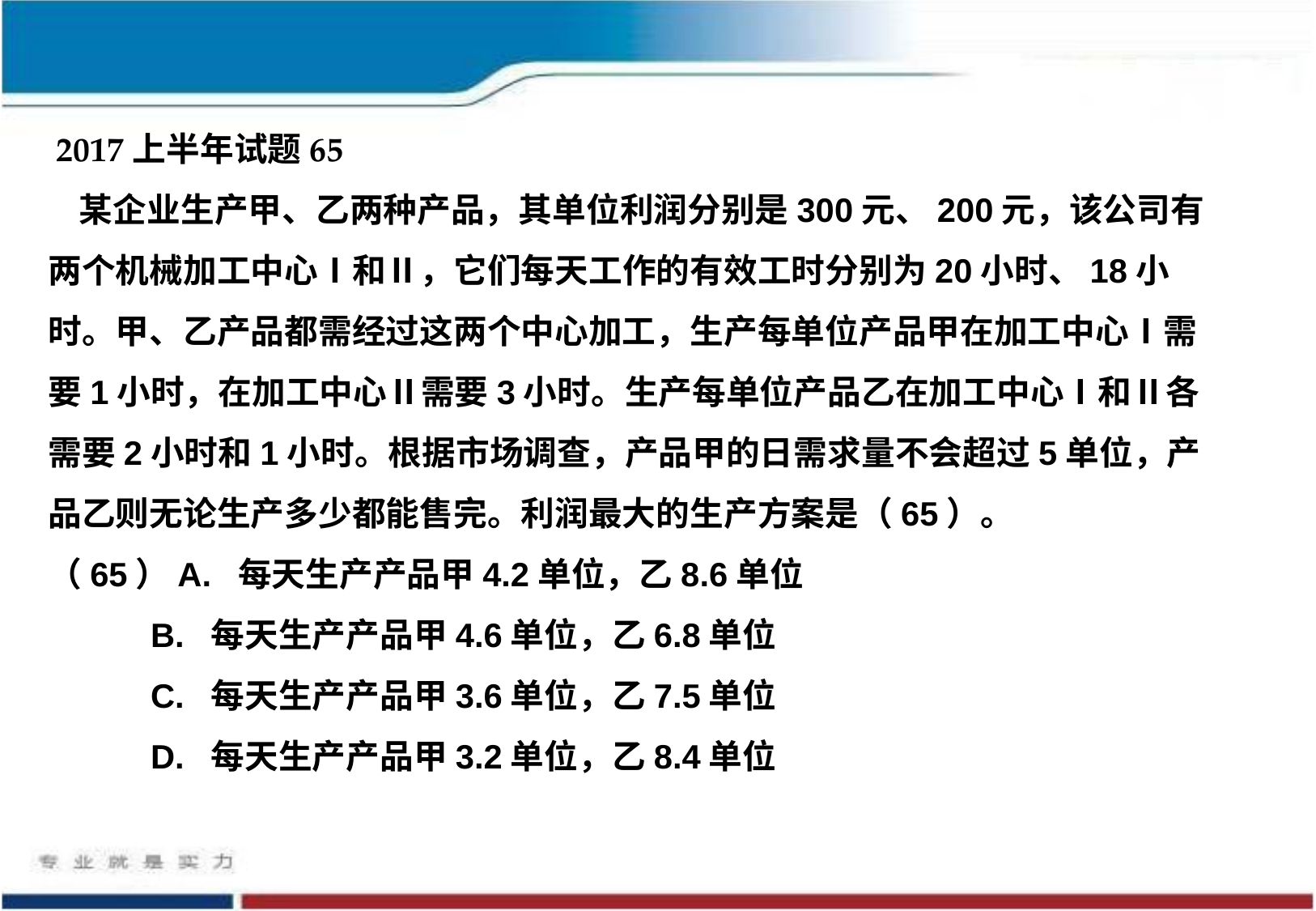

2017上半年试题65
   某企业生产甲、乙两种产品，其单位利润分别是300元、200元，该公司有两个机械加工中心Ⅰ和Ⅱ，它们每天工作的有效工时分别为20小时、18小时。甲、乙产品都需经过这两个中心加工，生产每单位产品甲在加工中心Ⅰ需要1小时，在加工中心Ⅱ需要3小时。生产每单位产品乙在加工中心Ⅰ和Ⅱ各需要2小时和1小时。根据市场调查，产品甲的日需求量不会超过5单位，产品乙则无论生产多少都能售完。利润最大的生产方案是（65）。
（65）A.  每天生产产品甲4.2单位，乙8.6单位
           B.  每天生产产品甲4.6单位，乙6.8单位
           C.  每天生产产品甲3.6单位，乙7.5单位
           D.  每天生产产品甲3.2单位，乙8.4单位